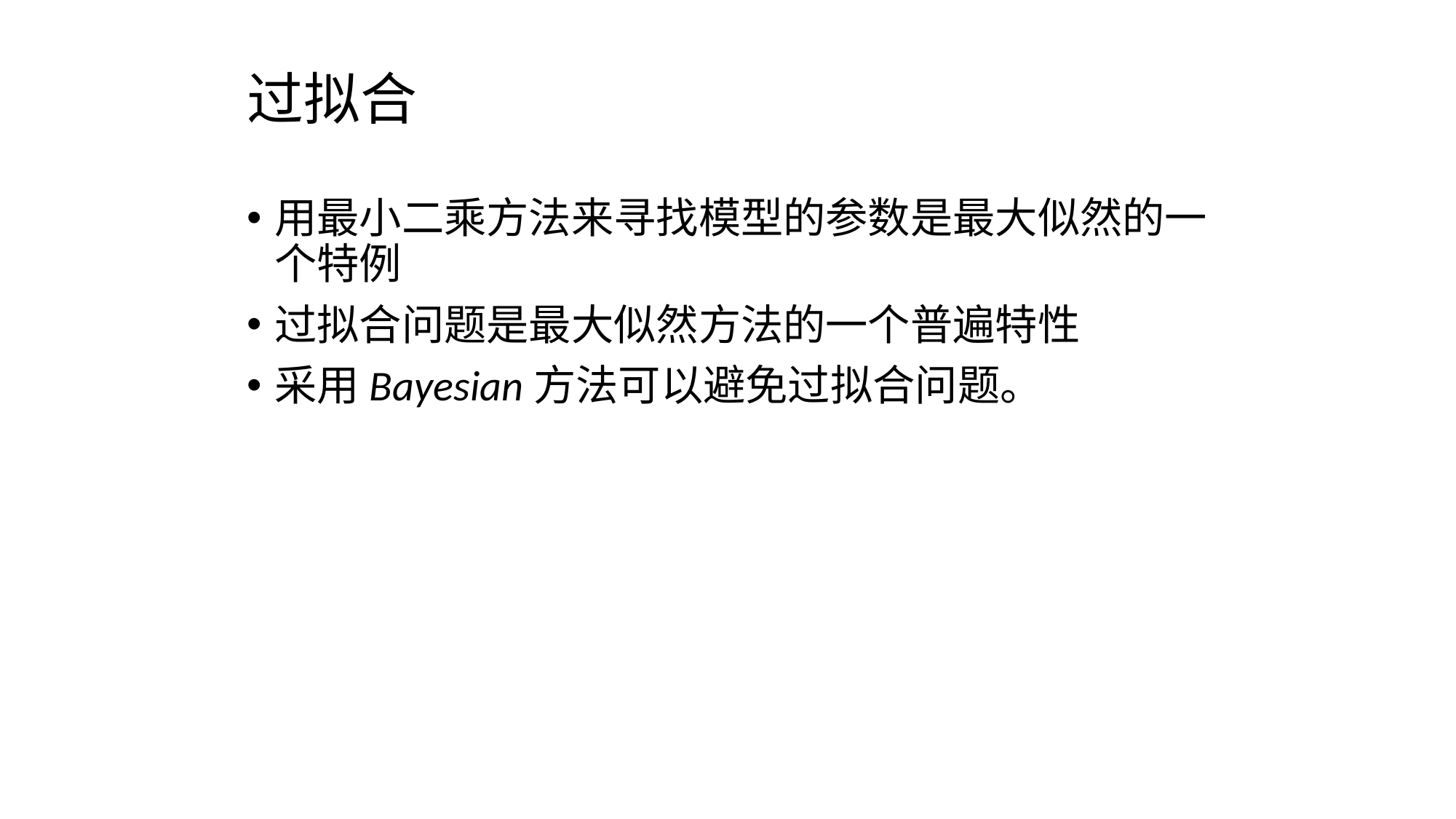

# 过拟合
用最小二乘方法来寻找模型的参数是最大似然的一个特例
过拟合问题是最大似然方法的一个普遍特性
采用Bayesian方法可以避免过拟合问题。